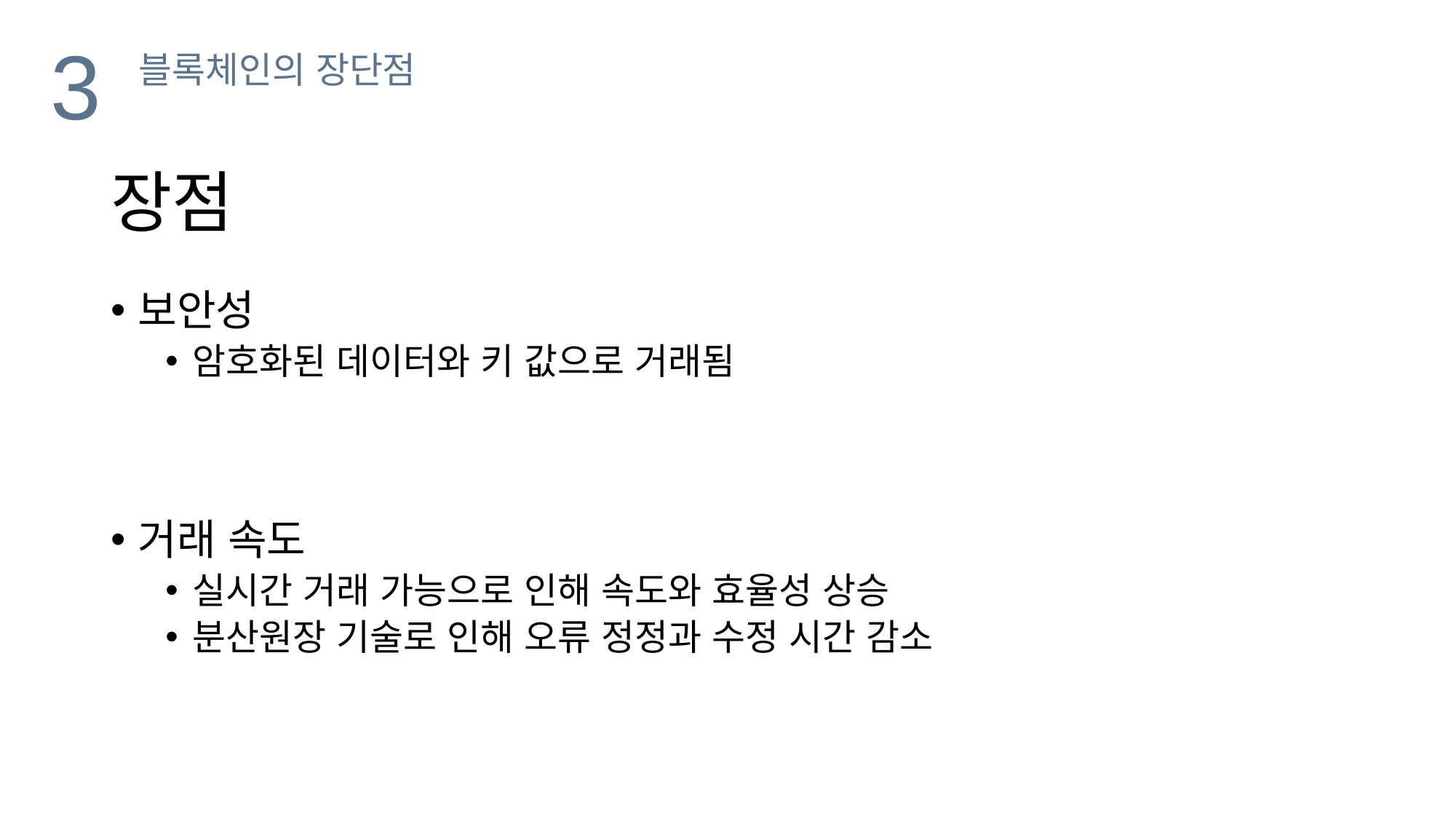

3
블록체인의 장단점
# 장점

보안성
암호화된 데이터와 키 값으로 거래됨

거래 속도
실시간 거래 가능으로 인해 속도와 효율성 상승
분산원장 기술로 인해 오류 정정과 수정 시간 감소